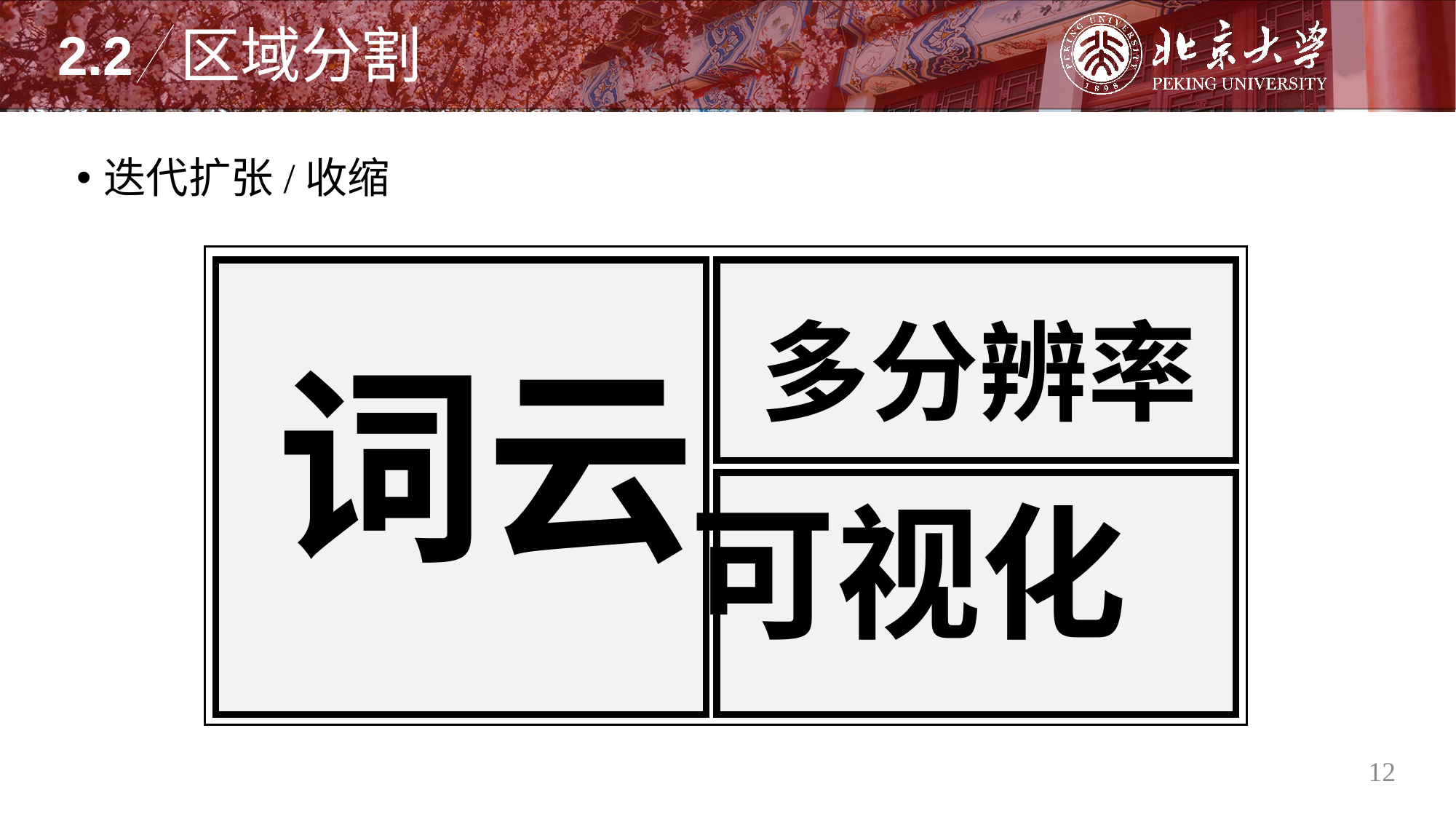

区域分割
2.2
迭代扩张/收缩

多分辨率
词云

可视化
12